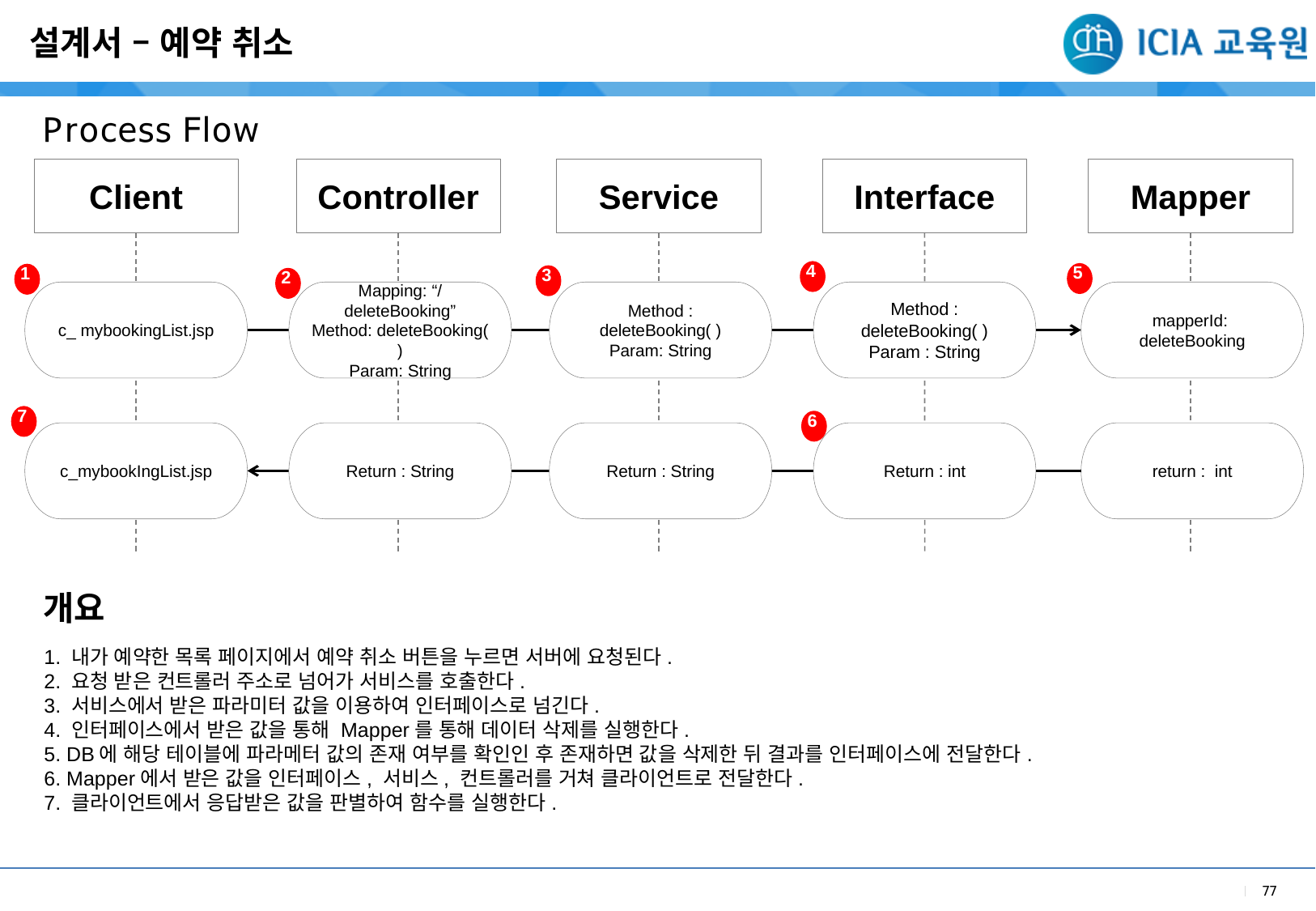

설계서 – 예약 취소
Process Flow
Client
Controller
Service
Interface
Mapper
4

5

1

3

2

c_ mybookingList.jsp
Mapping: “/deleteBooking”
Method: deleteBooking( )
Param: String
Method : deleteBooking( )
Param: String
Method : deleteBooking( )
Param : String
mapperId:
deleteBooking
7

6

c_mybookIngList.jsp
Return : String
Return : String
Return : int
return :  int
개요
1. 내가 예약한 목록 페이지에서 예약 취소 버튼을 누르면 서버에 요청된다.
2. 요청 받은 컨트롤러 주소로 넘어가 서비스를 호출한다.
3. 서비스에서 받은 파라미터 값을 이용하여 인터페이스로 넘긴다.
4. 인터페이스에서 받은 값을 통해 Mapper를 통해 데이터 삭제를 실행한다.
5. DB에 해당 테이블에 파라메터 값의 존재 여부를 확인인 후 존재하면 값을 삭제한 뒤 결과를 인터페이스에 전달한다.
6. Mapper에서 받은 값을 인터페이스, 서비스, 컨트롤러를 거쳐 클라이언트로 전달한다.
7. 클라이언트에서 응답받은 값을 판별하여 함수를 실행한다.